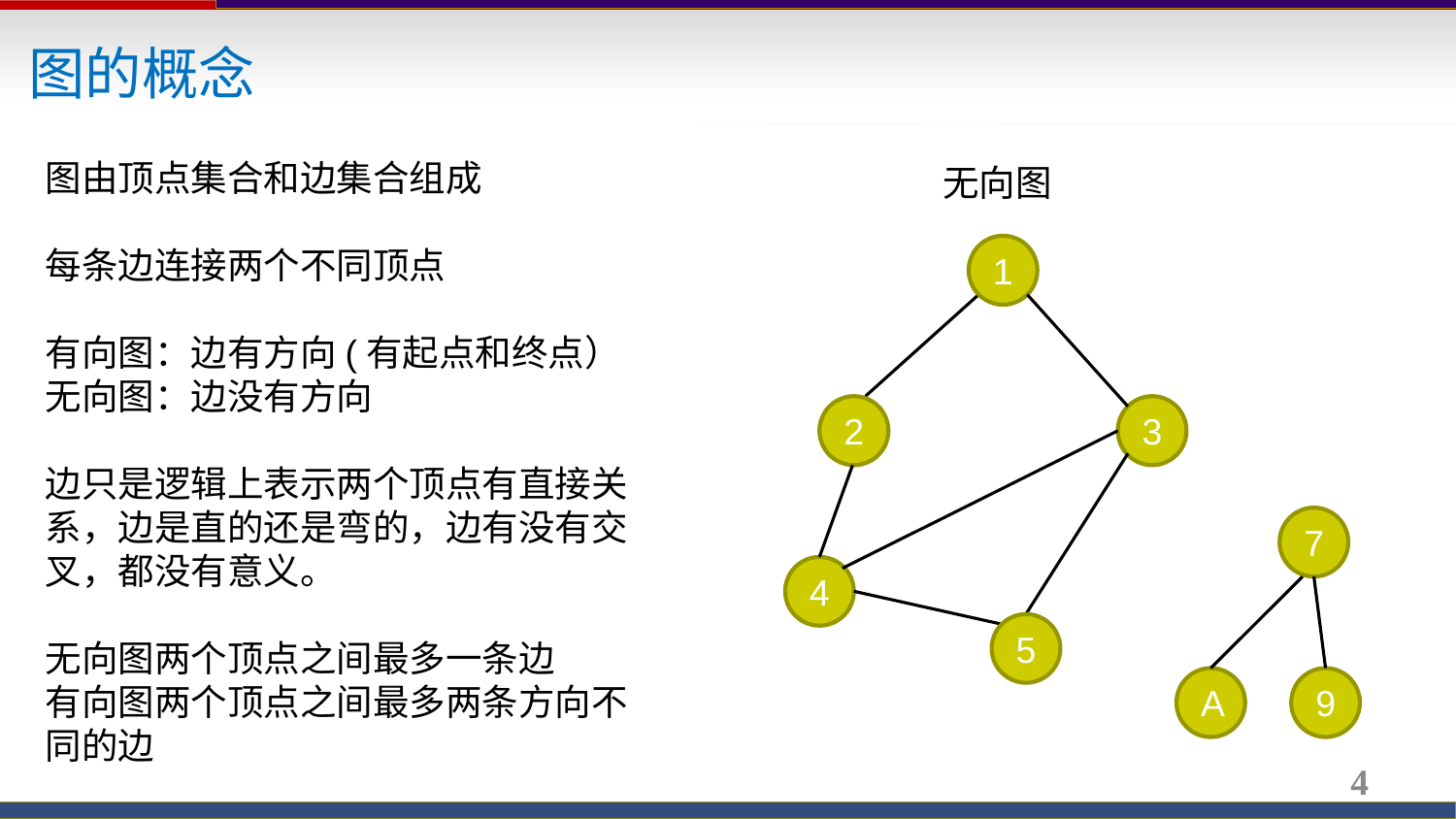

图的概念
图由顶点集合和边集合组成

每条边连接两个不同顶点

有向图：边有方向(有起点和终点）
无向图：边没有方向

边只是逻辑上表示两个顶点有直接关系，边是直的还是弯的，边有没有交叉，都没有意义。

无向图两个顶点之间最多一条边
有向图两个顶点之间最多两条方向不同的边
无向图
1
2
3
7
4
5
A
9